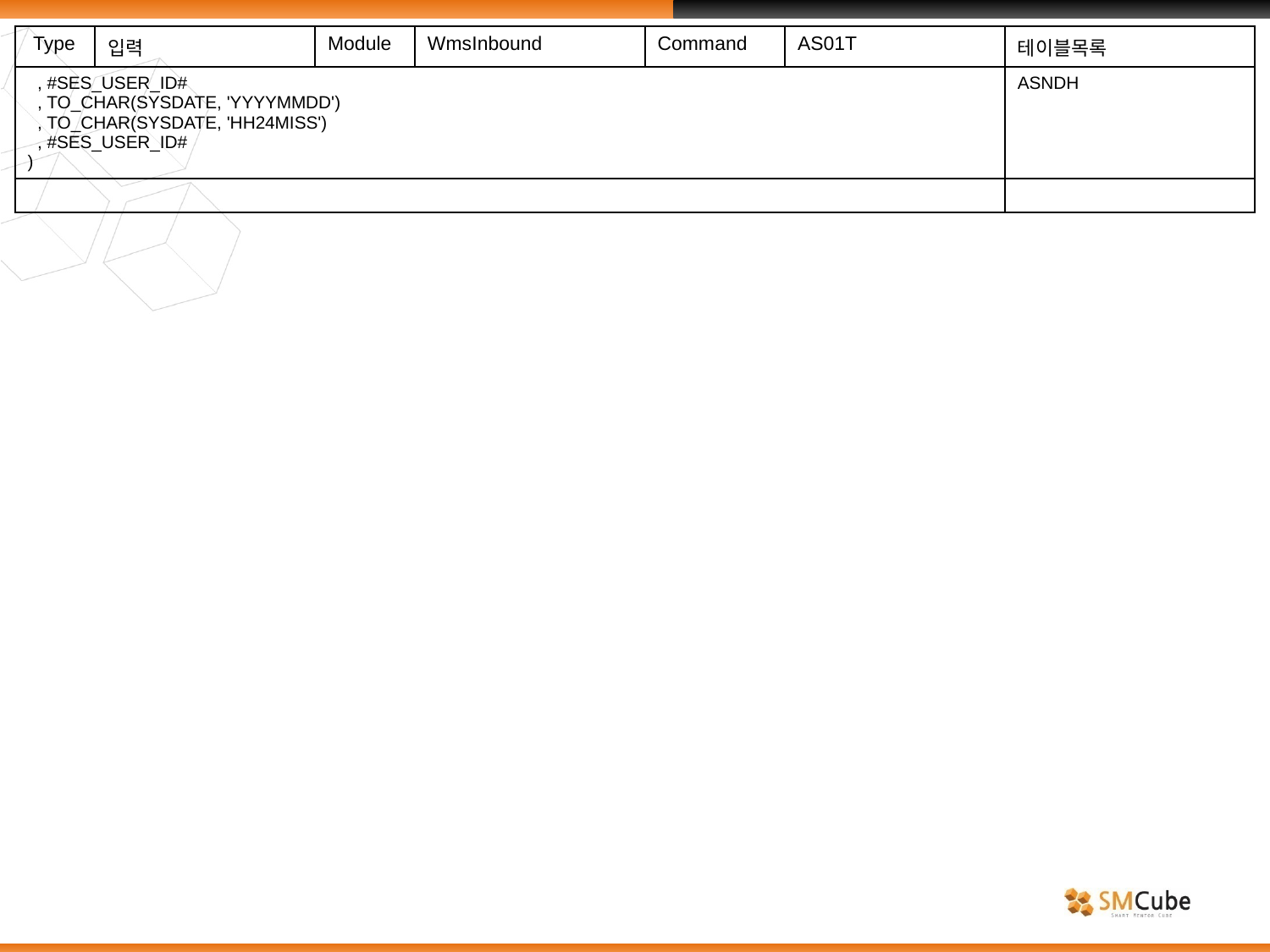

| Type | 입력 | Module | WmsInbound | Command | AS01T | 테이블목록 |
| --- | --- | --- | --- | --- | --- | --- |
| , #SES\_USER\_ID# , TO\_CHAR(SYSDATE, 'YYYYMMDD') , TO\_CHAR(SYSDATE, 'HH24MISS') , #SES\_USER\_ID# ) |  |  |  |  |  | ASNDH |
|  |  |  |  |  |  |  |